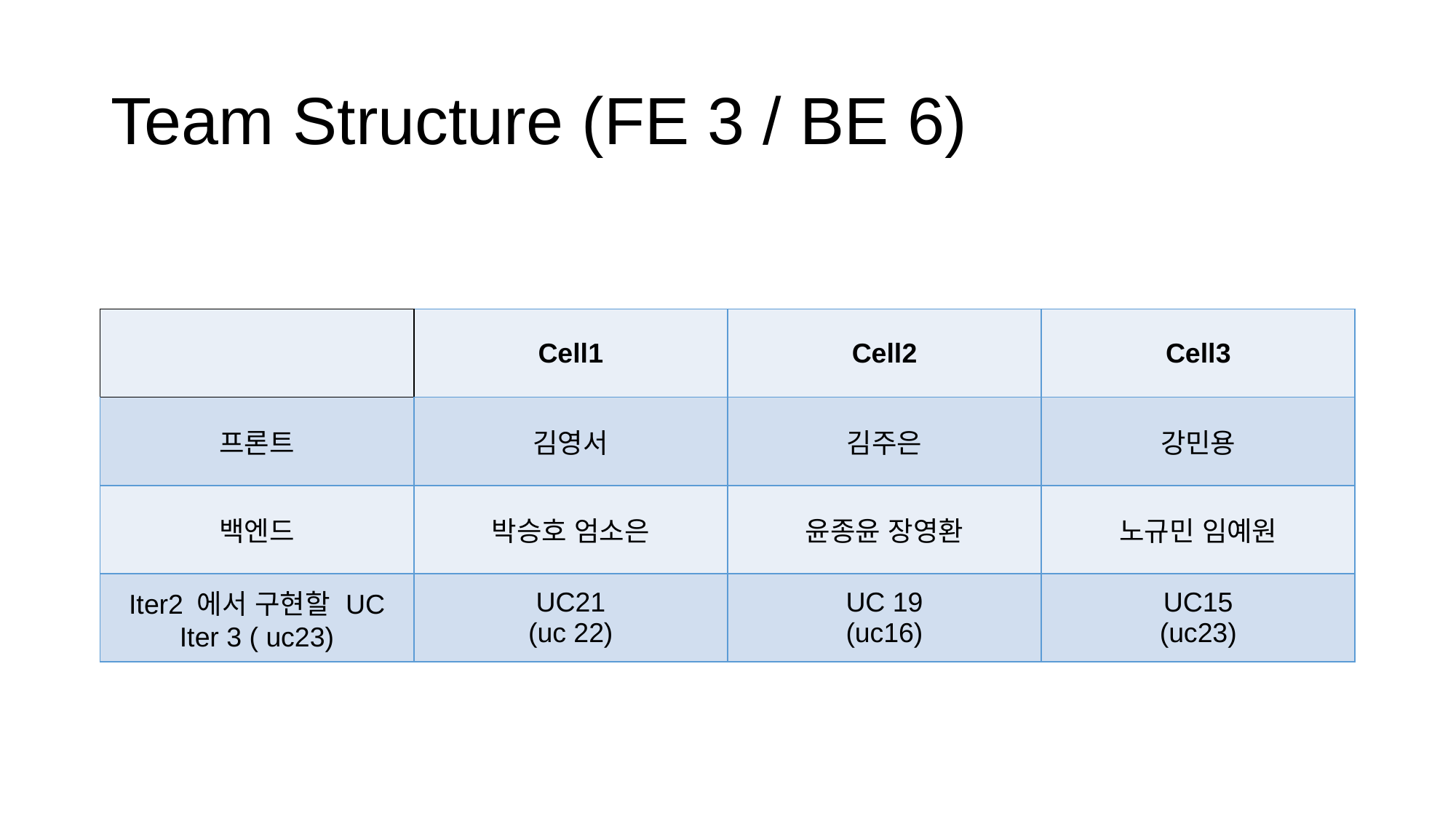

# Team Structure (FE 3 / BE 6)
|  | Cell1 | Cell2 | Cell3 |
| --- | --- | --- | --- |
| 프론트 | 김영서 | 김주은 | 강민용 |
| 백엔드 | 박승호 엄소은 | 윤종윤 장영환 | 노규민 임예원 |
| Iter2 에서 구현할 UC Iter 3 ( uc23) | UC21 (uc 22) | UC 19 (uc16) | UC15 (uc23) |